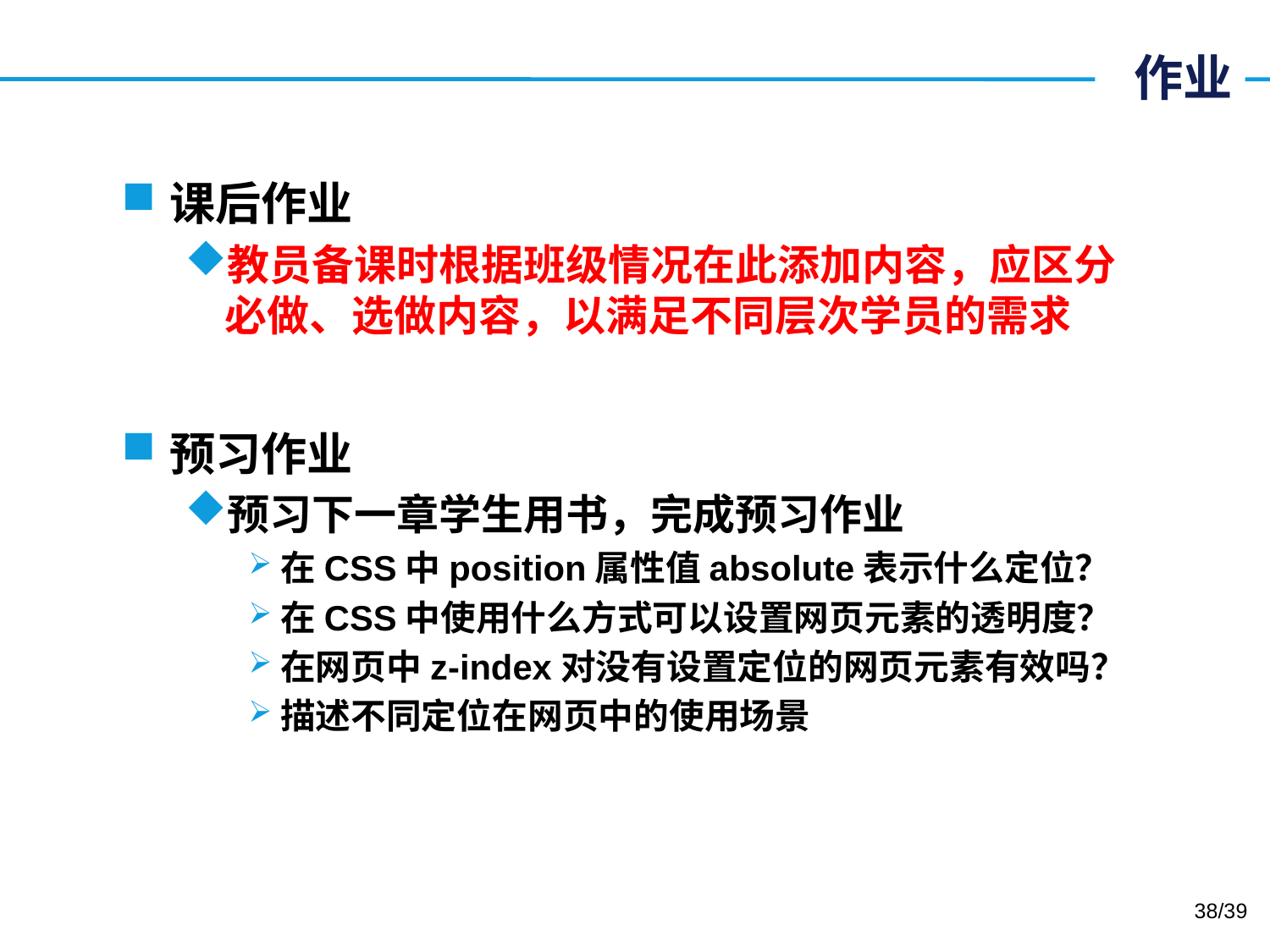

# 作业
课后作业
教员备课时根据班级情况在此添加内容，应区分必做、选做内容，以满足不同层次学员的需求

预习作业
预习下一章学生用书，完成预习作业
在CSS中position属性值absolute表示什么定位？
在CSS中使用什么方式可以设置网页元素的透明度？
在网页中z-index对没有设置定位的网页元素有效吗？
描述不同定位在网页中的使用场景

38/39